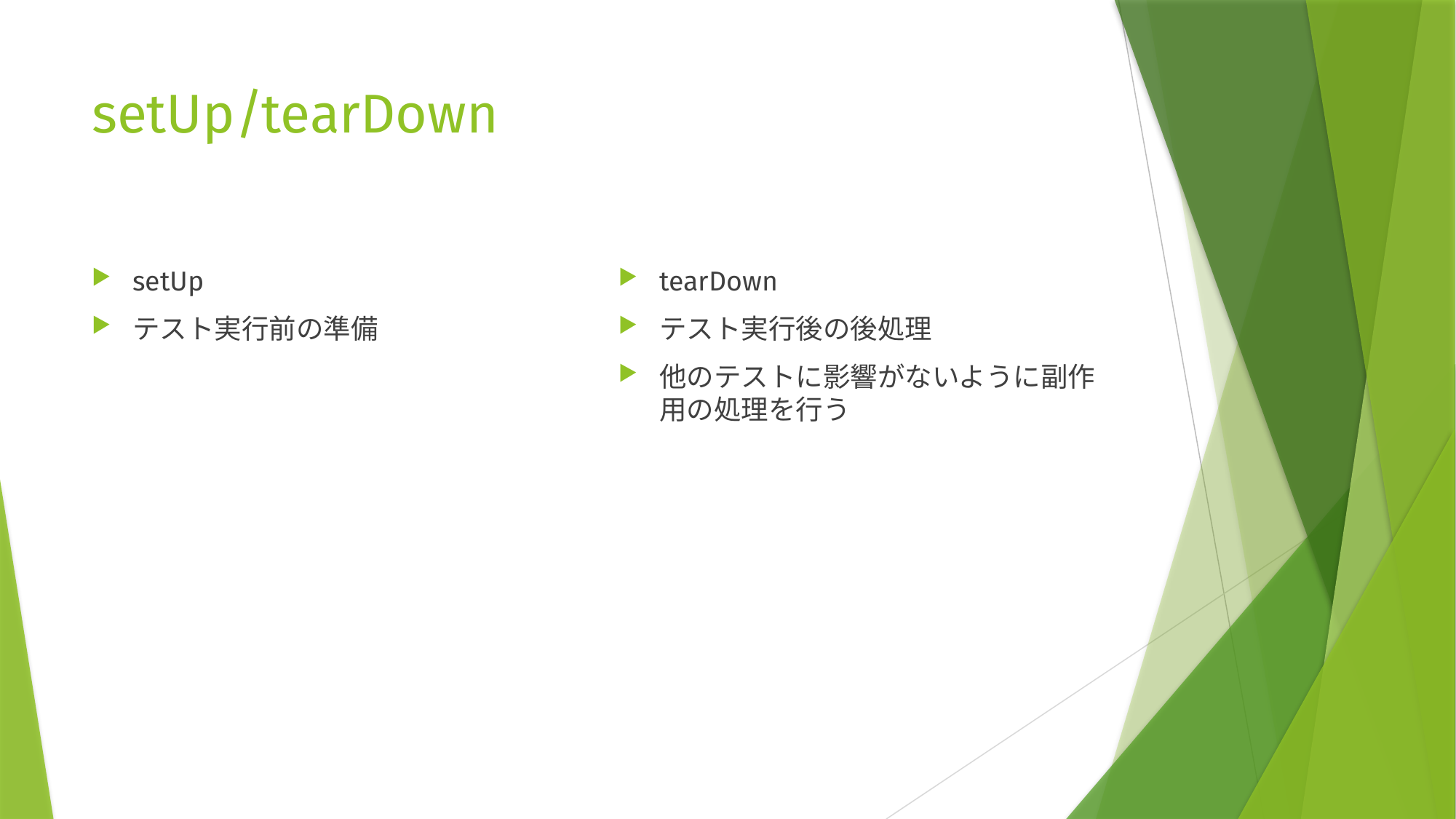

# setUp/tearDown
setUp
テスト実行前の準備
tearDown
テスト実行後の後処理
他のテストに影響がないように副作用の処理を行う